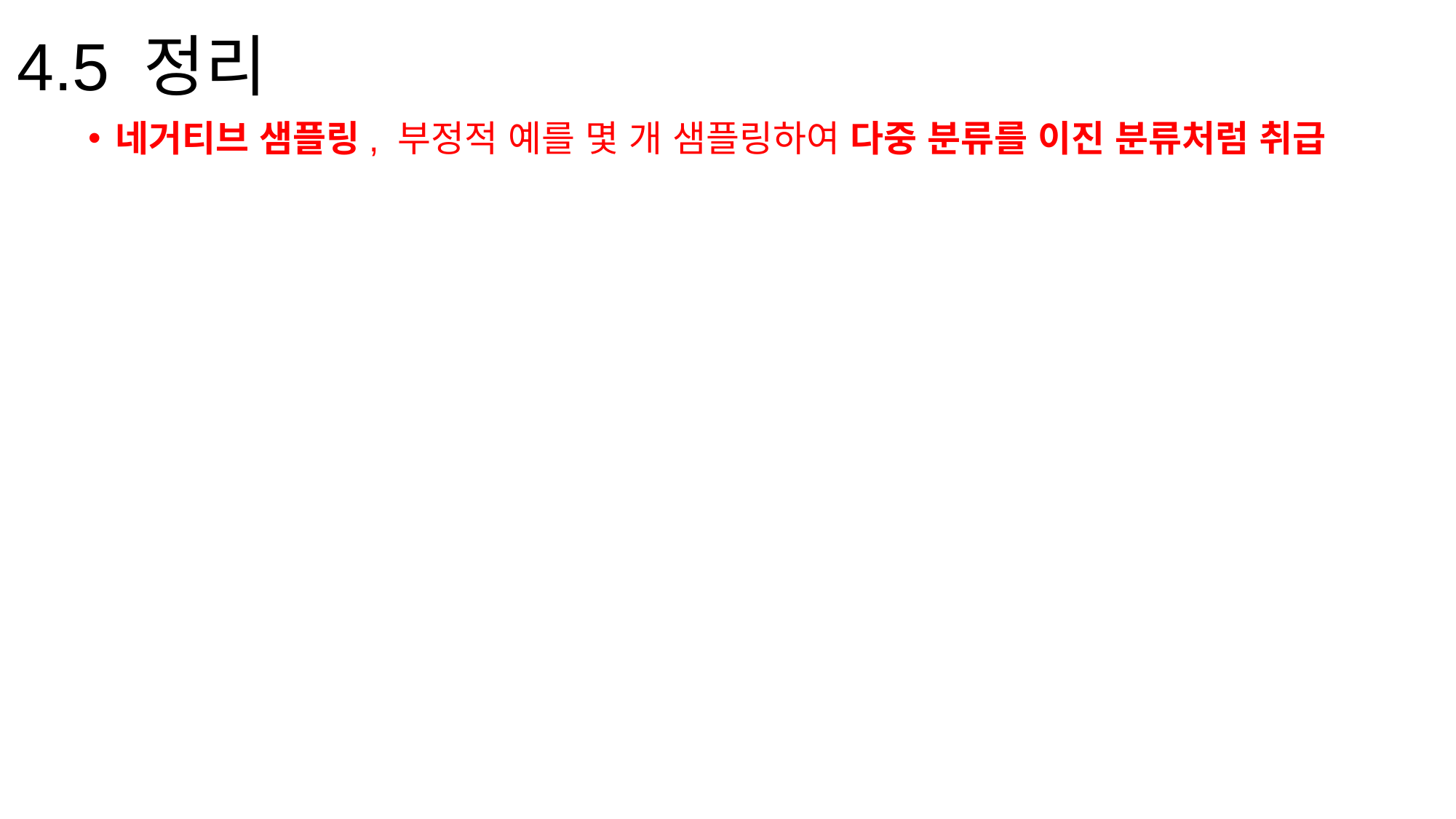

# 4.5 정리
네거티브 샘플링, 부정적 예를 몇 개 샘플링하여 다중 분류를 이진 분류처럼 취급